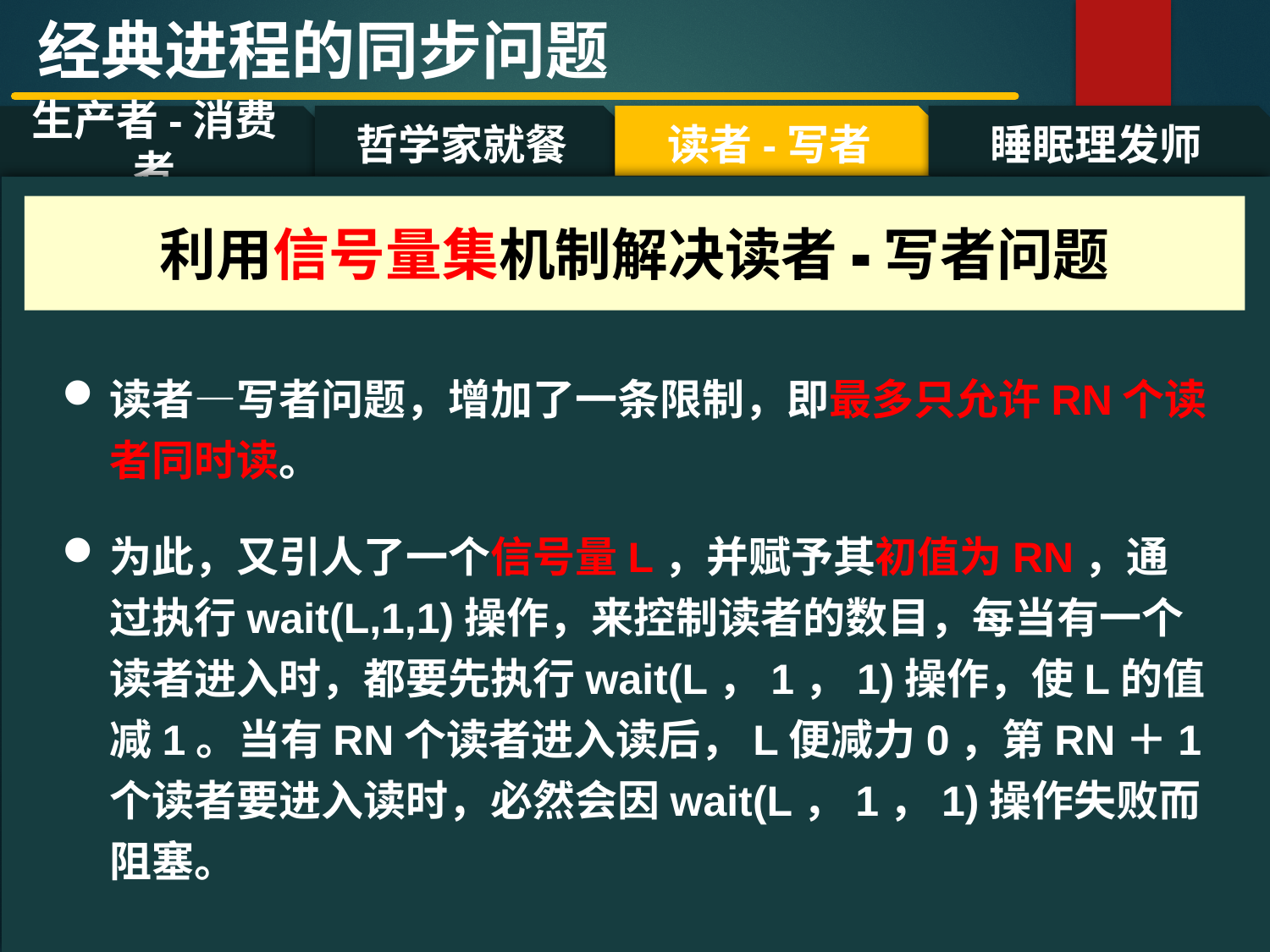

经典进程的同步问题
哲学家就餐
读者-写者
睡眠理发师
生产者-消费者
#
利用信号量集机制解决读者-写者问题
读者—写者问题，增加了一条限制，即最多只允许RN个读者同时读。
为此，又引人了一个信号量L，并赋予其初值为RN，通过执行wait(L,1,1)操作，来控制读者的数目，每当有一个读者进入时，都要先执行wait(L，1，1)操作，使L的值减1。当有RN个读者进入读后，L便减力0，第RN＋1个读者要进入读时，必然会因wait(L，1，1)操作失败而阻塞。